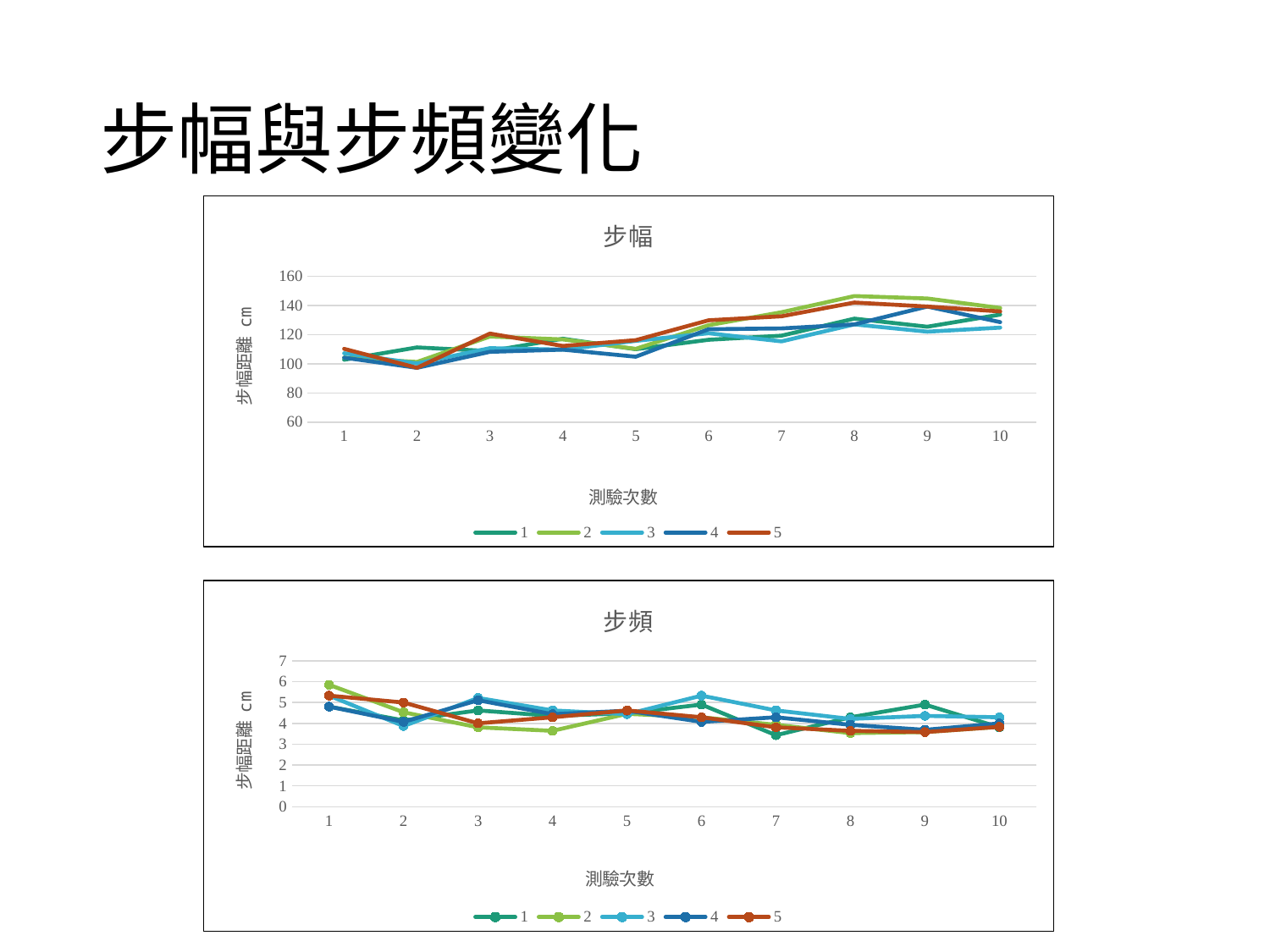

# 步幅與步頻變化

### Chart: 步幅

| Category | 1 | 2 | 3 | 4 | 5 |
|---|---|---|---|---|---|

### Chart: 步頻

| Category | 1 | 2 | 3 | 4 | 5 |
|---|---|---|---|---|---|